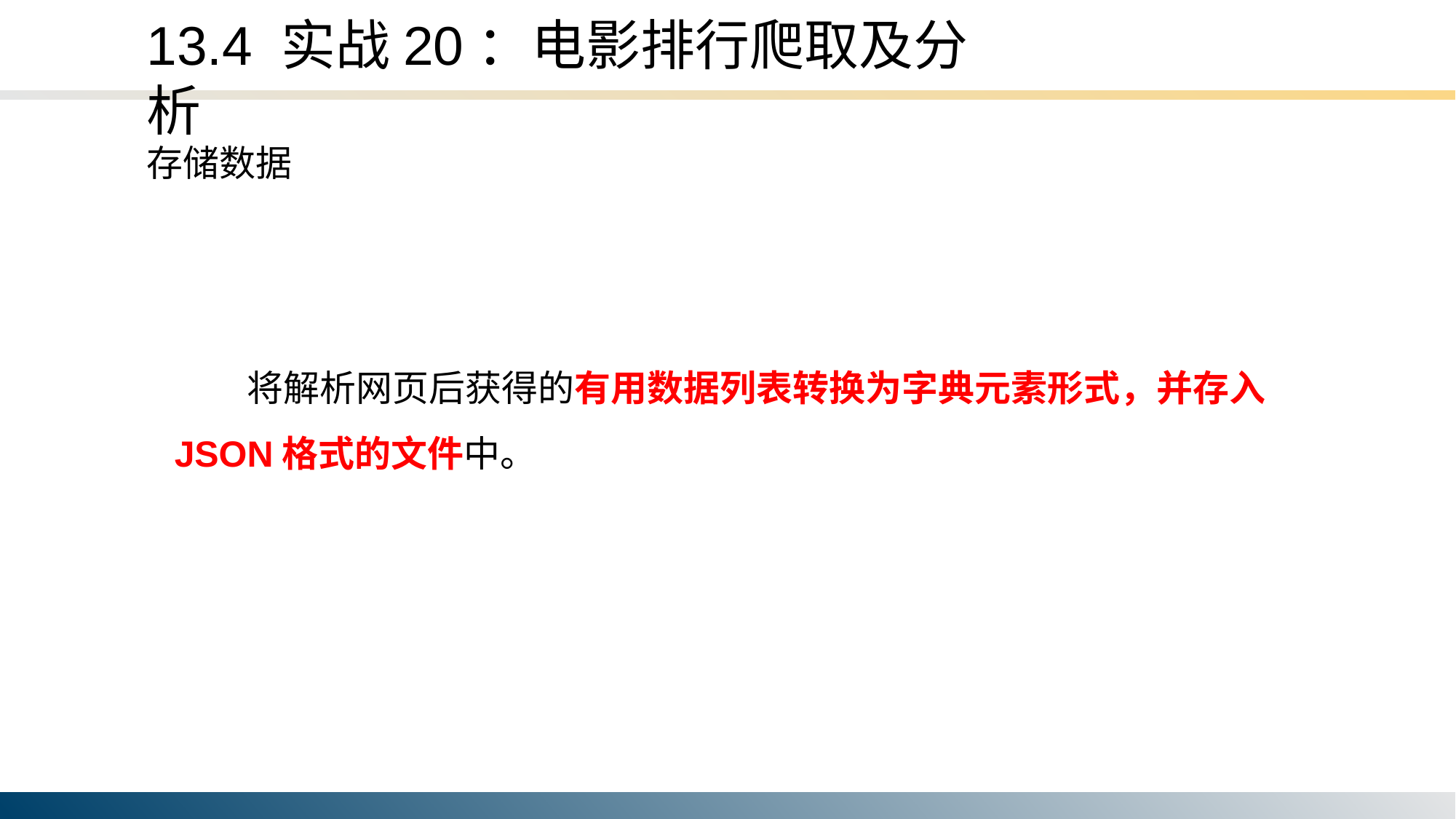

13.4 实战20：电影排行爬取及分析
存储数据
将解析网页后获得的有用数据列表转换为字典元素形式，并存入JSON格式的文件中。